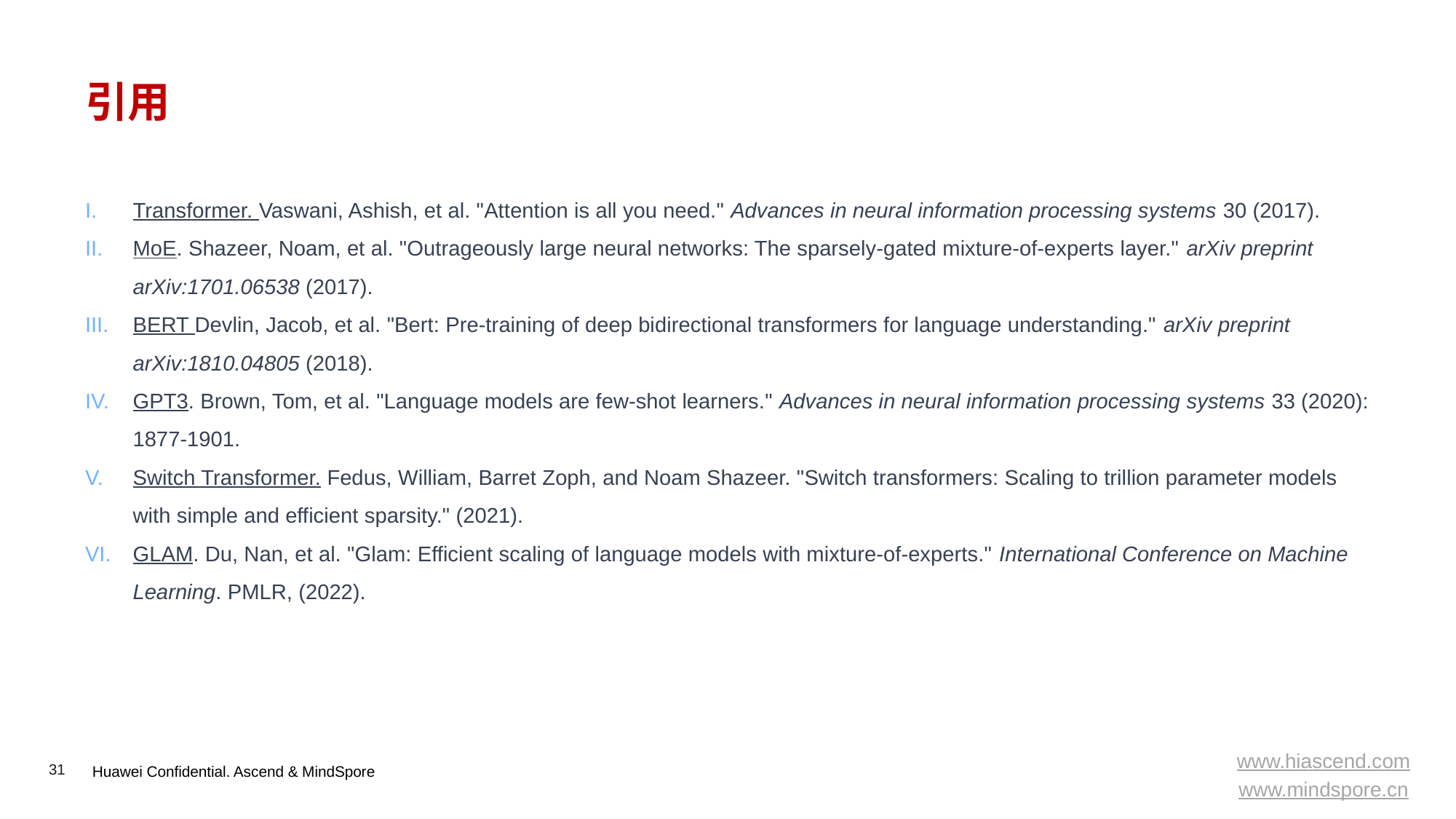

# 引用
Transformer. Vaswani, Ashish, et al. "Attention is all you need." Advances in neural information processing systems 30 (2017).
MoE. Shazeer, Noam, et al. "Outrageously large neural networks: The sparsely-gated mixture-of-experts layer." arXiv preprint arXiv:1701.06538 (2017).
BERT Devlin, Jacob, et al. "Bert: Pre-training of deep bidirectional transformers for language understanding." arXiv preprint arXiv:1810.04805 (2018).
GPT3. Brown, Tom, et al. "Language models are few-shot learners." Advances in neural information processing systems 33 (2020): 1877-1901.
Switch Transformer. Fedus, William, Barret Zoph, and Noam Shazeer. "Switch transformers: Scaling to trillion parameter models with simple and efficient sparsity." (2021).
GLAM. Du, Nan, et al. "Glam: Efficient scaling of language models with mixture-of-experts." International Conference on Machine Learning. PMLR, (2022).